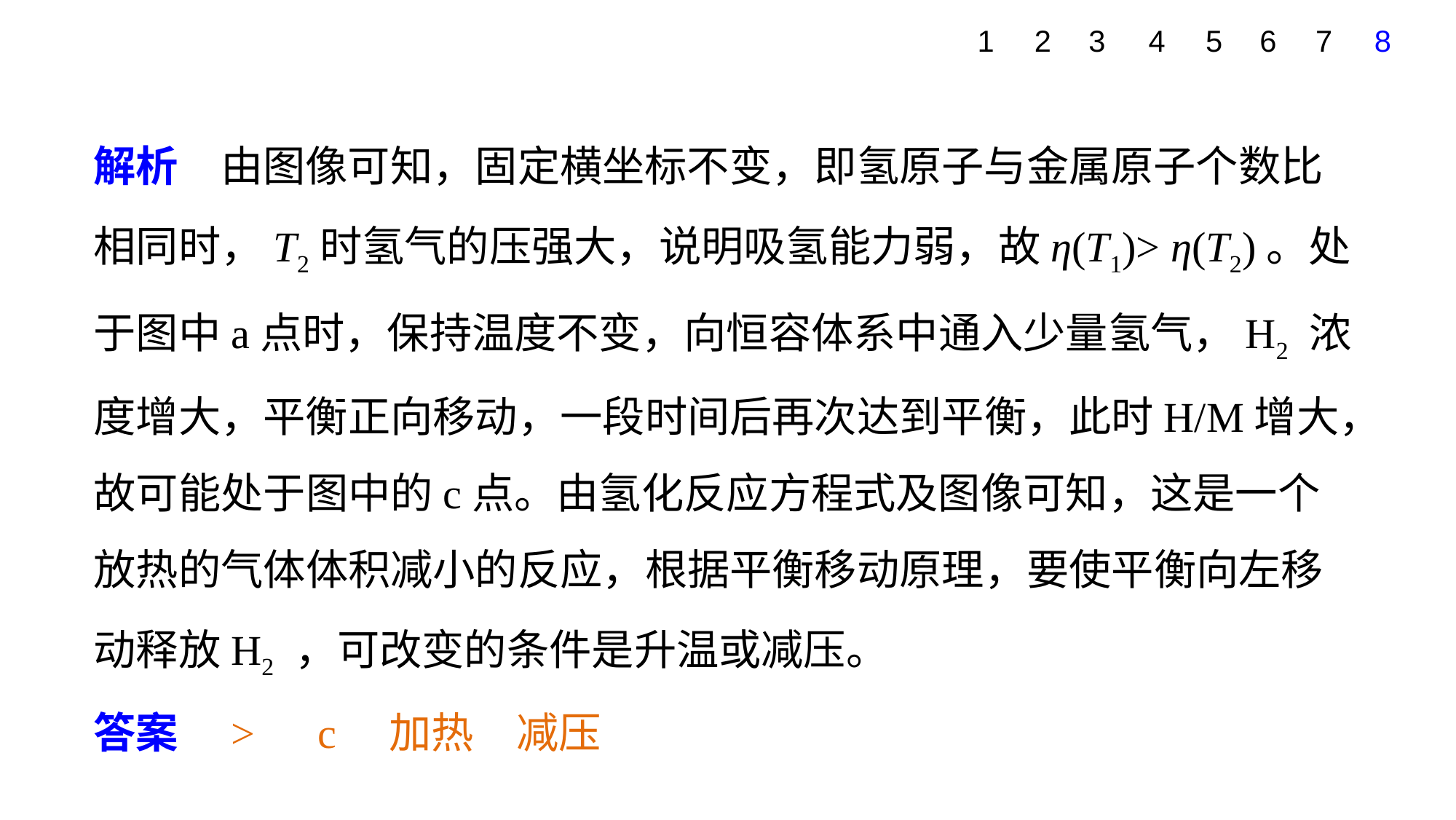

7
1
2
3
4
5
6
8
解析　由图像可知，固定横坐标不变，即氢原子与金属原子个数比相同时，T2时氢气的压强大，说明吸氢能力弱，故η(T1)> η(T2)。处于图中a点时，保持温度不变，向恒容体系中通入少量氢气，H2 浓度增大，平衡正向移动，一段时间后再次达到平衡，此时H/M增大，故可能处于图中的c点。由氢化反应方程式及图像可知，这是一个放热的气体体积减小的反应，根据平衡移动原理，要使平衡向左移动释放H2 ，可改变的条件是升温或减压。
答案　>　c　加热　减压